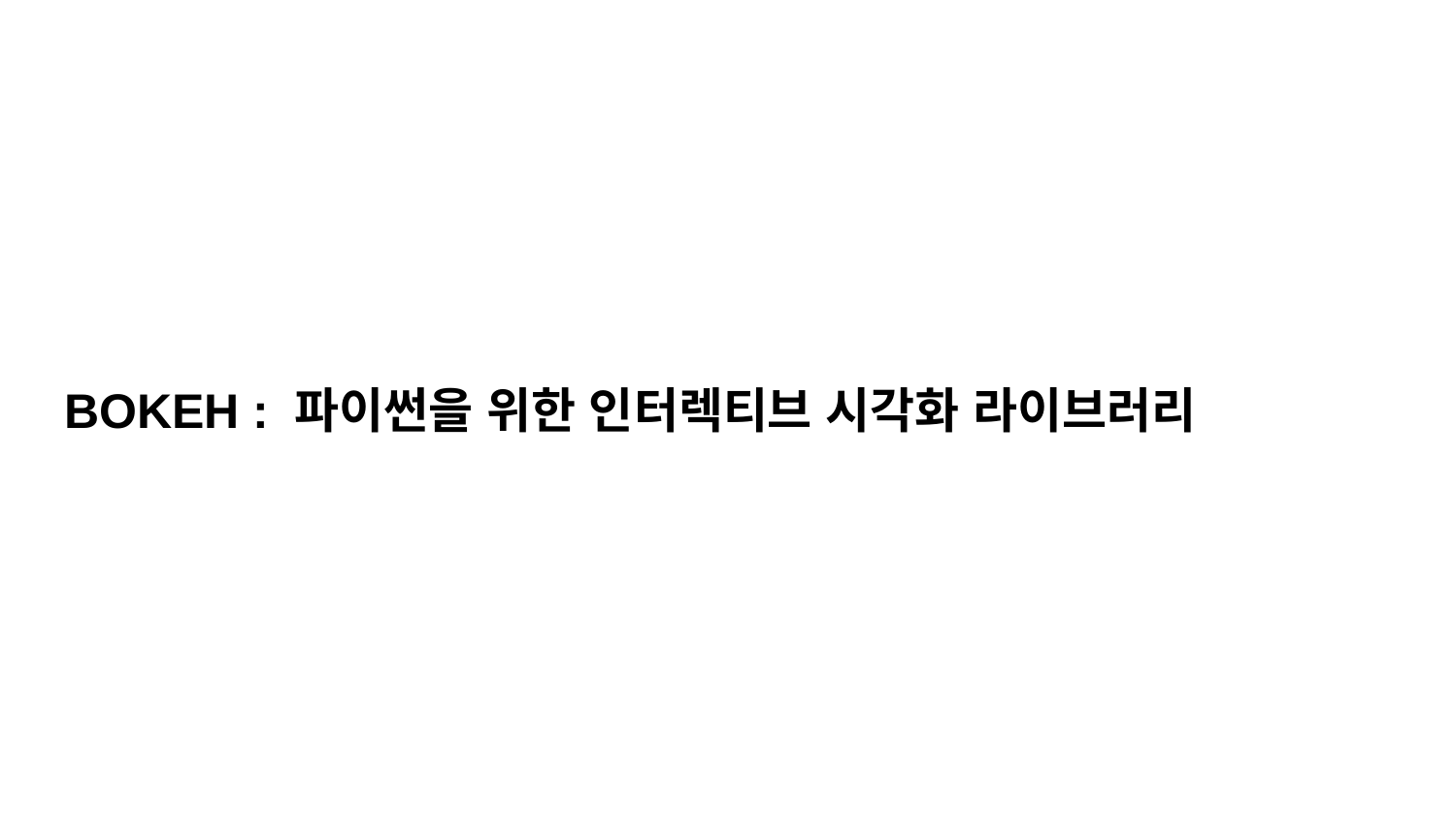

# BOKEH : 파이썬을 위한 인터렉티브 시각화 라이브러리